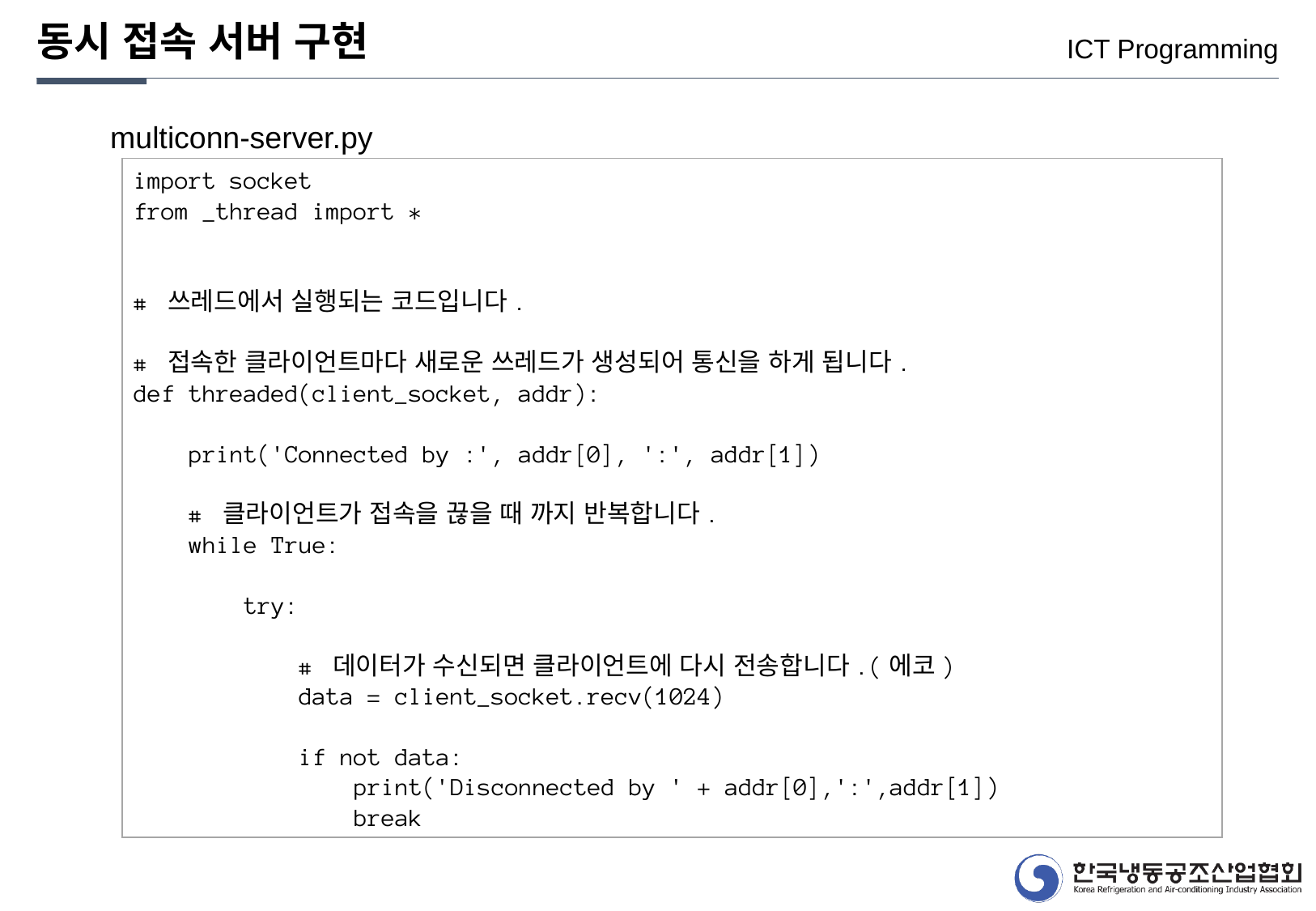

동시 접속 서버 구현
ICT Programming

multiconn-server.py
import socket
from _thread import *

# 쓰레드에서 실행되는 코드입니다.

# 접속한 클라이언트마다 새로운 쓰레드가 생성되어 통신을 하게 됩니다.
def threaded(client_socket, addr):

    print('Connected by :', addr[0], ':', addr[1])

    # 클라이언트가 접속을 끊을 때 까지 반복합니다.
    while True:

        try:

            # 데이터가 수신되면 클라이언트에 다시 전송합니다.(에코)
            data = client_socket.recv(1024)

            if not data:
                print('Disconnected by ' + addr[0],':',addr[1])
                break